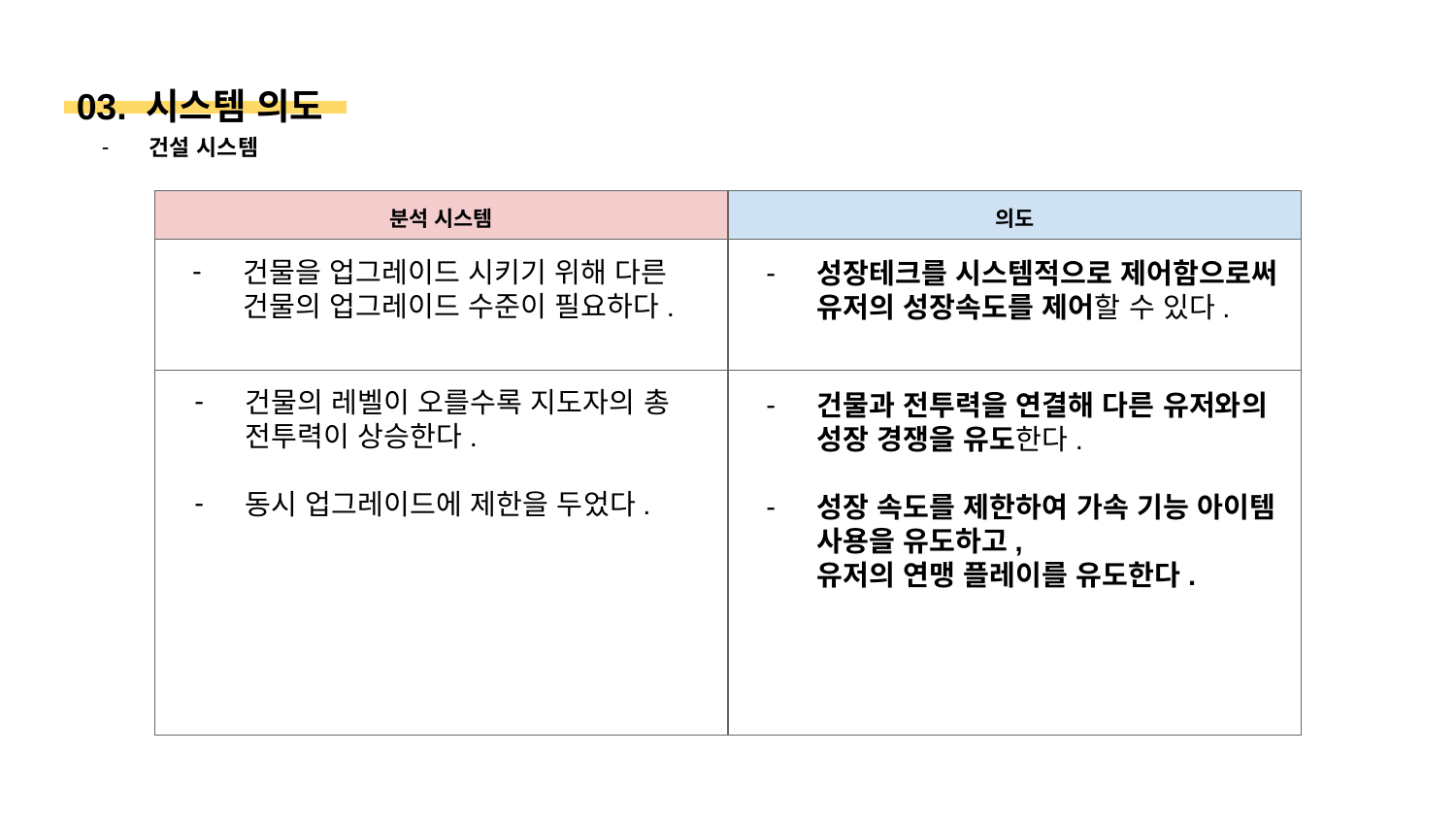

03. 시스템 의도
건설 시스템

분석 시스템

의도
건물을 업그레이드 시키기 위해 다른 건물의 업그레이드 수준이 필요하다.

성장테크를 시스템적으로 제어함으로써 유저의 성장속도를 제어할 수 있다.

건물의 레벨이 오를수록 지도자의 총 전투력이 상승한다.

동시 업그레이드에 제한을 두었다.

건물과 전투력을 연결해 다른 유저와의 성장 경쟁을 유도한다.

성장 속도를 제한하여 가속 기능 아이템 사용을 유도하고,
유저의 연맹 플레이를 유도한다.